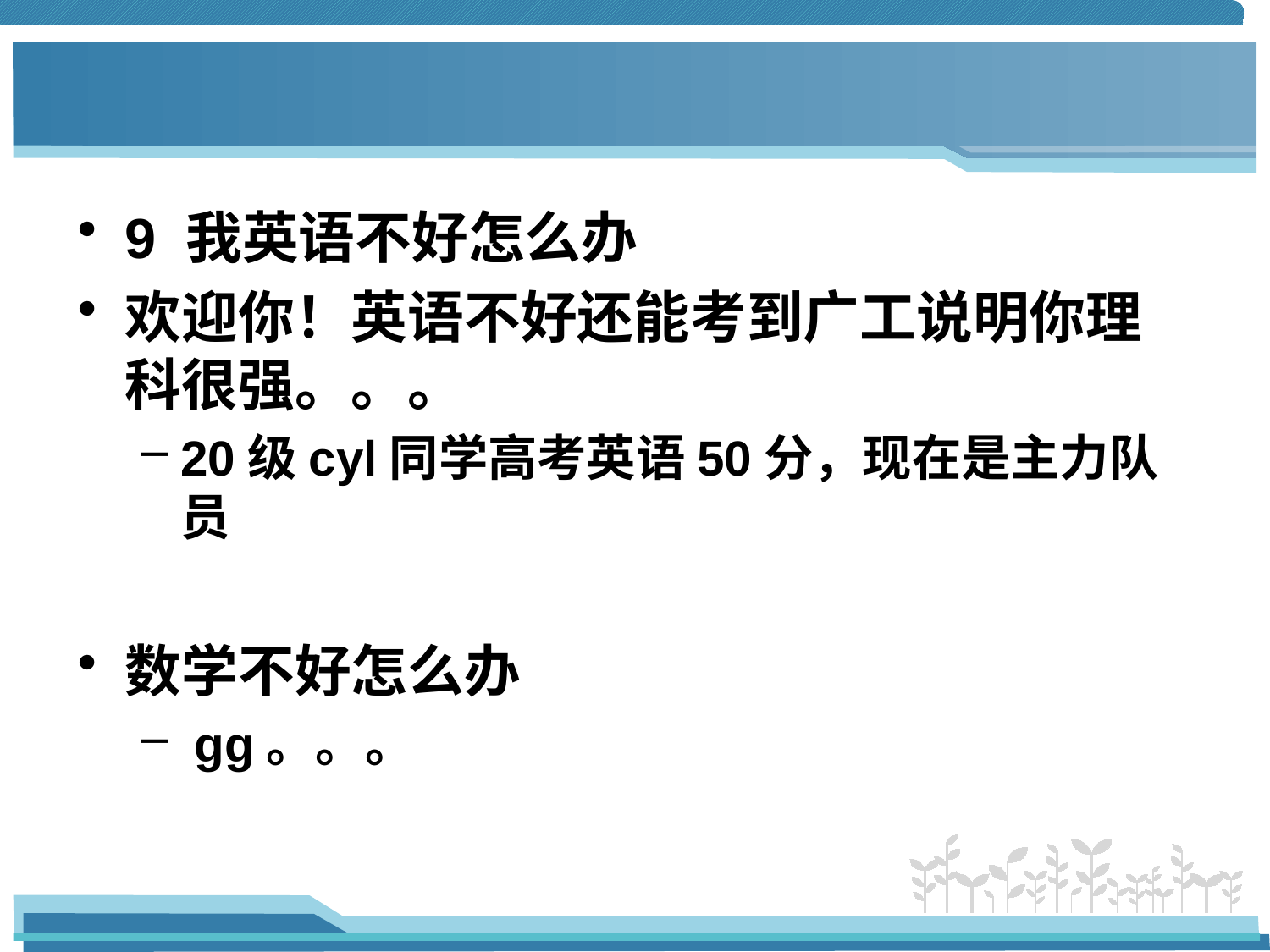

#
9 我英语不好怎么办
欢迎你！英语不好还能考到广工说明你理科很强。。。
20级cyl同学高考英语50分，现在是主力队员

数学不好怎么办
 gg。。。